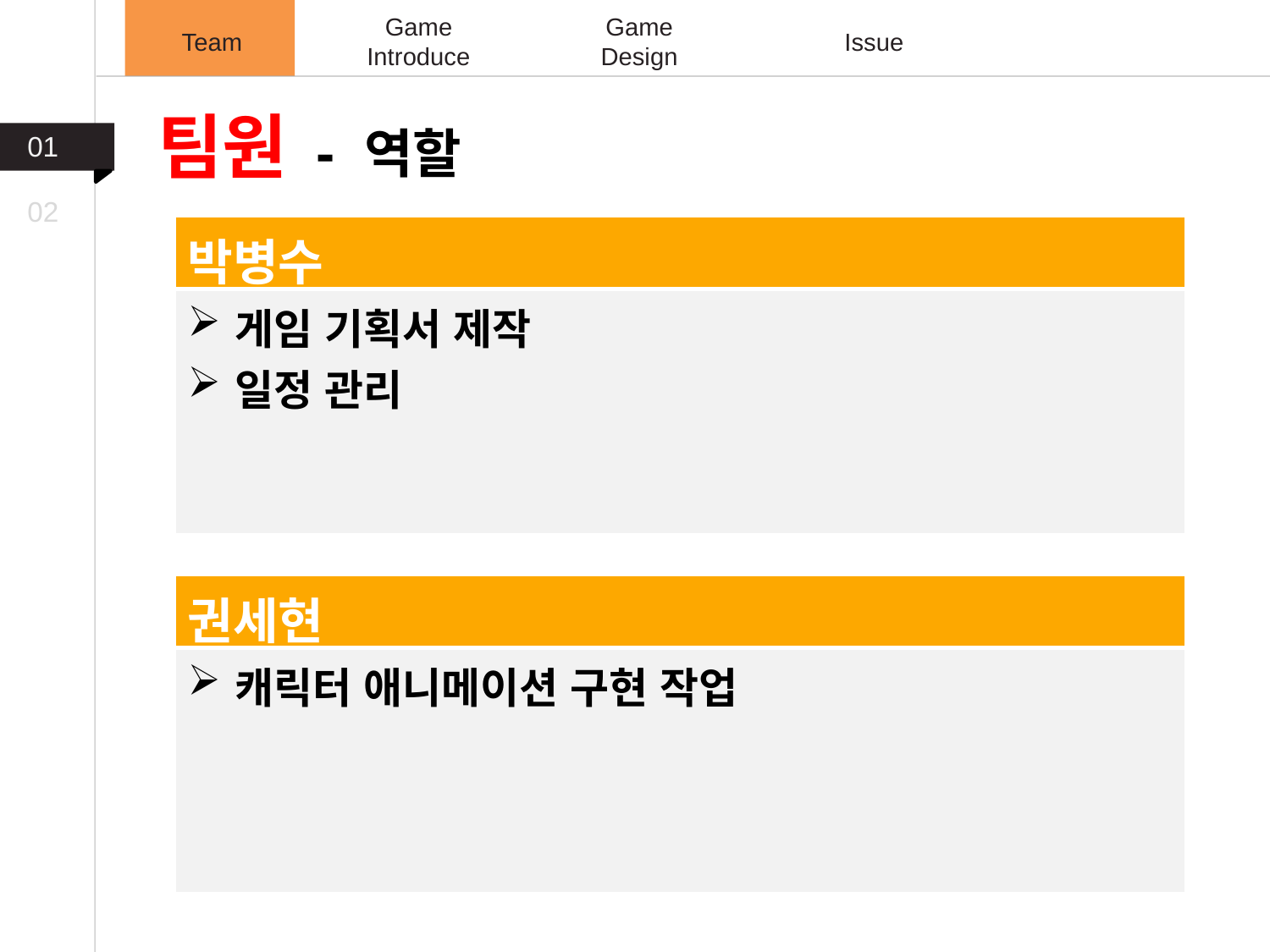

Game
Introduce
Game
Design
Team
Issue
팀원 - 역할
01

02
| 박병수 |
| --- |
| 게임 기획서 제작 일정 관리 |
| 권세현 |
| --- |
| 캐릭터 애니메이션 구현 작업 |